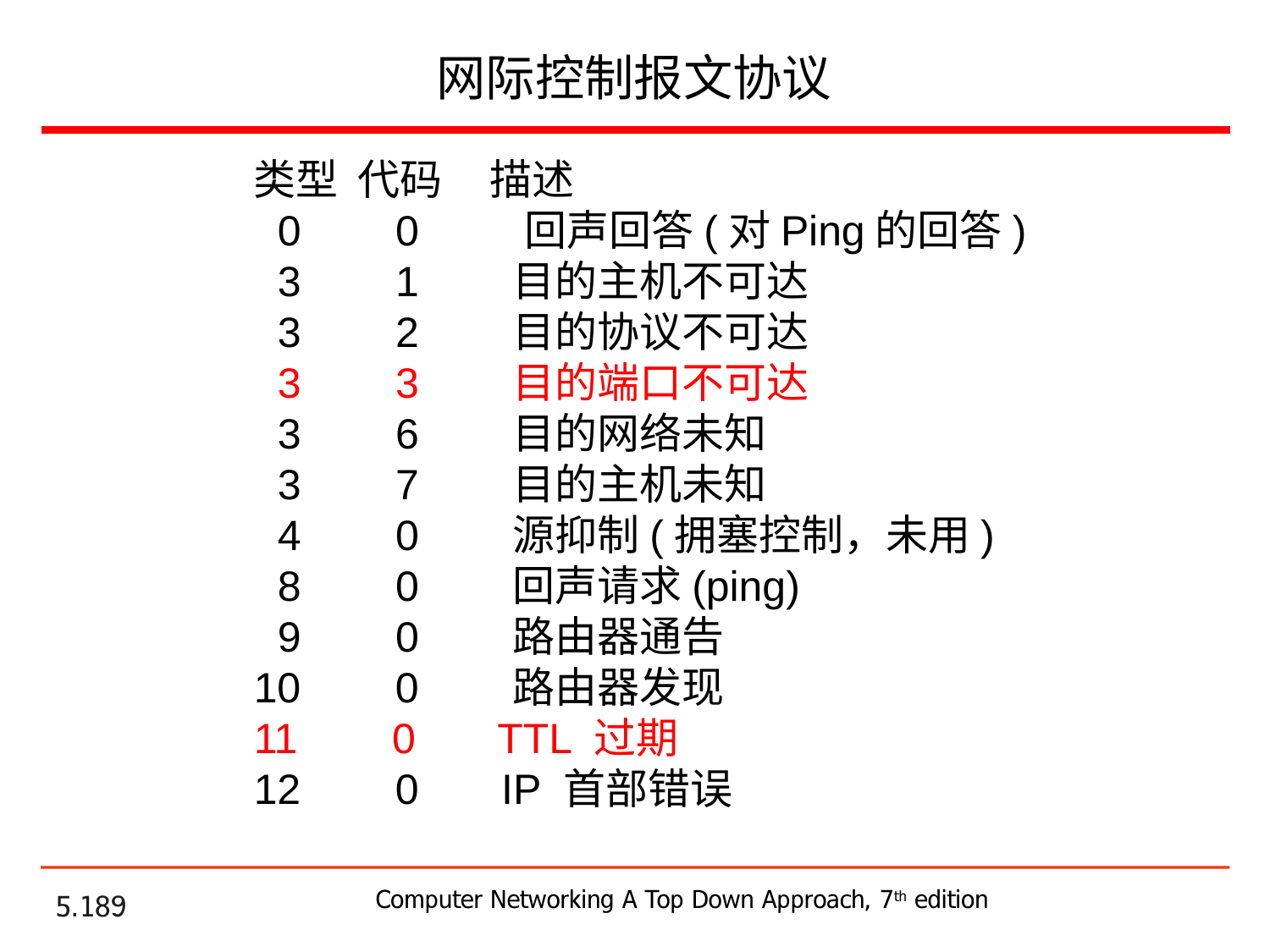

# 网际控制报文协议
类型  代码     描述
  0        0        回声回答(对Ping的回答)
  3        1       目的主机不可达
  3        2       目的协议不可达
  3        3       目的端口不可达
  3        6       目的网络未知
  3        7       目的主机未知
  4        0       源抑制(拥塞控制，未用)
  8        0       回声请求(ping)
  9        0       路由器通告
10        0       路由器发现
11        0       TTL 过期
12        0       IP 首部错误